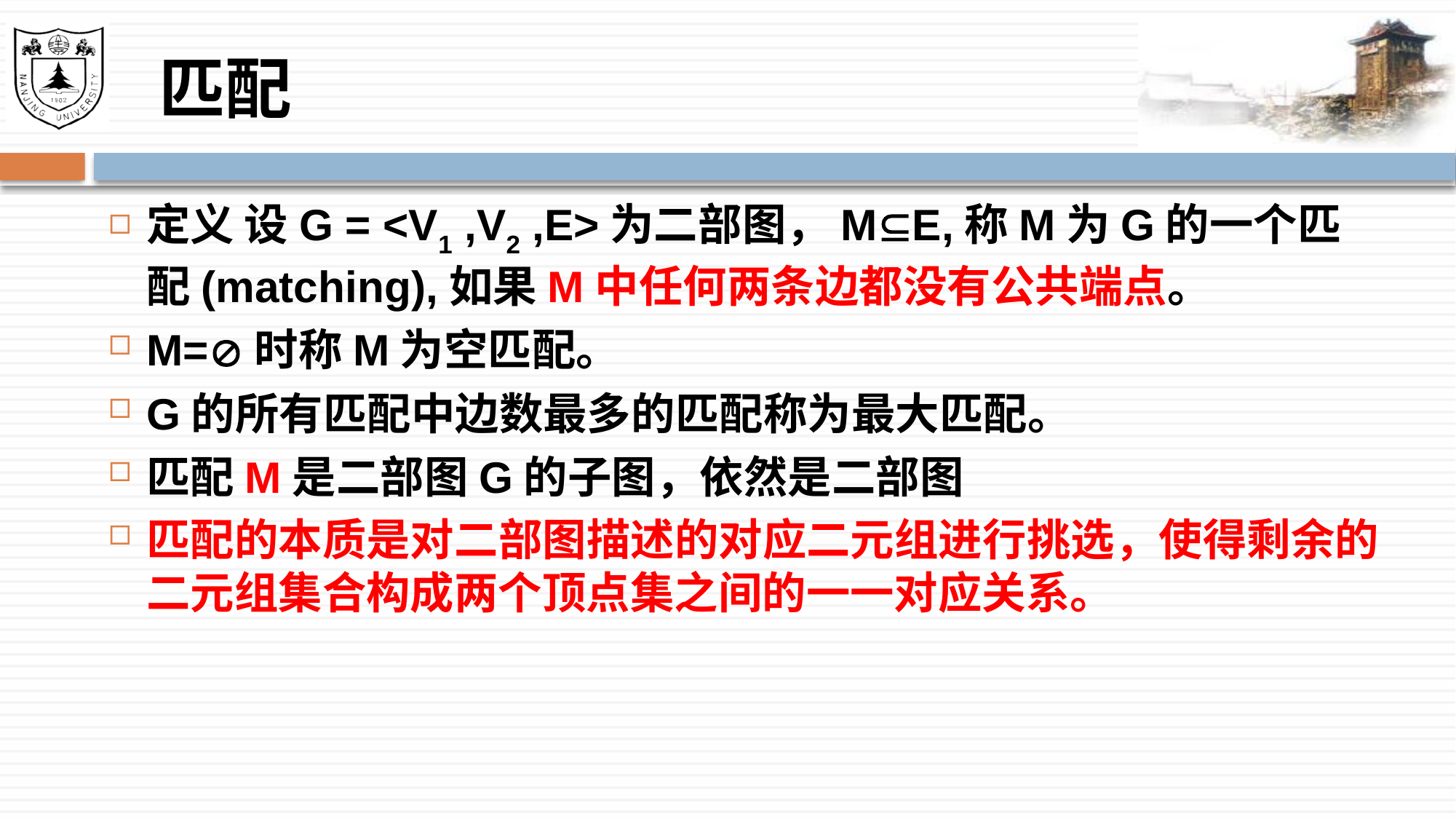

# 匹配
定义 设G = <V1 ,V2 ,E>为二部图，M⊆E,称M为G的一个匹配(matching),如果M中任何两条边都没有公共端点。
M=∅时称M为空匹配。
G的所有匹配中边数最多的匹配称为最大匹配。
匹配M是二部图G的子图，依然是二部图
匹配的本质是对二部图描述的对应二元组进行挑选，使得剩余的二元组集合构成两个顶点集之间的一一对应关系。